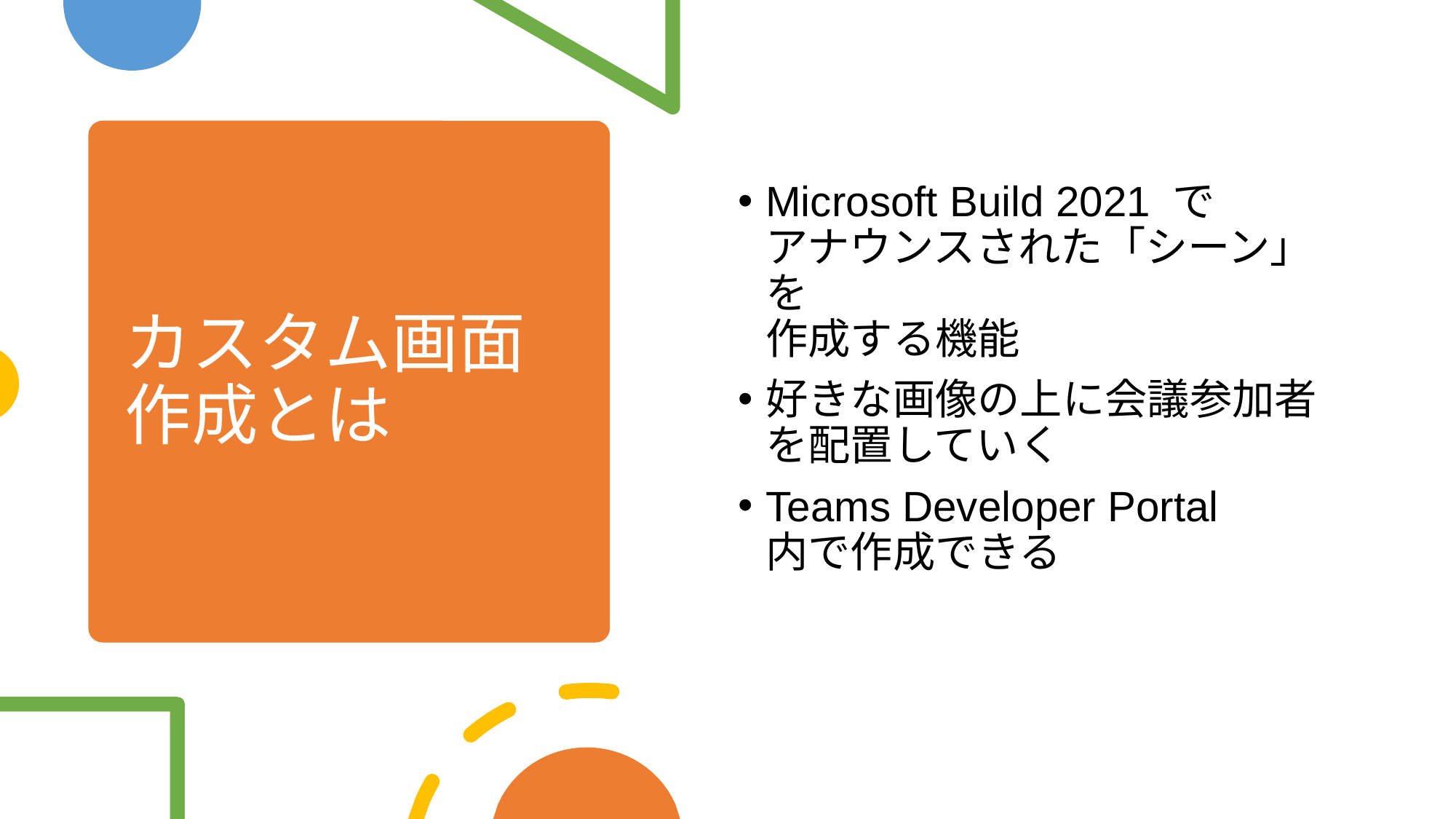

# カスタム画面 作成とは
Microsoft Build 2021 で
アナウンスされた「シーン」を
作成する機能
好きな画像の上に会議参加者を配置していく
Teams Developer Portal
内で作成できる